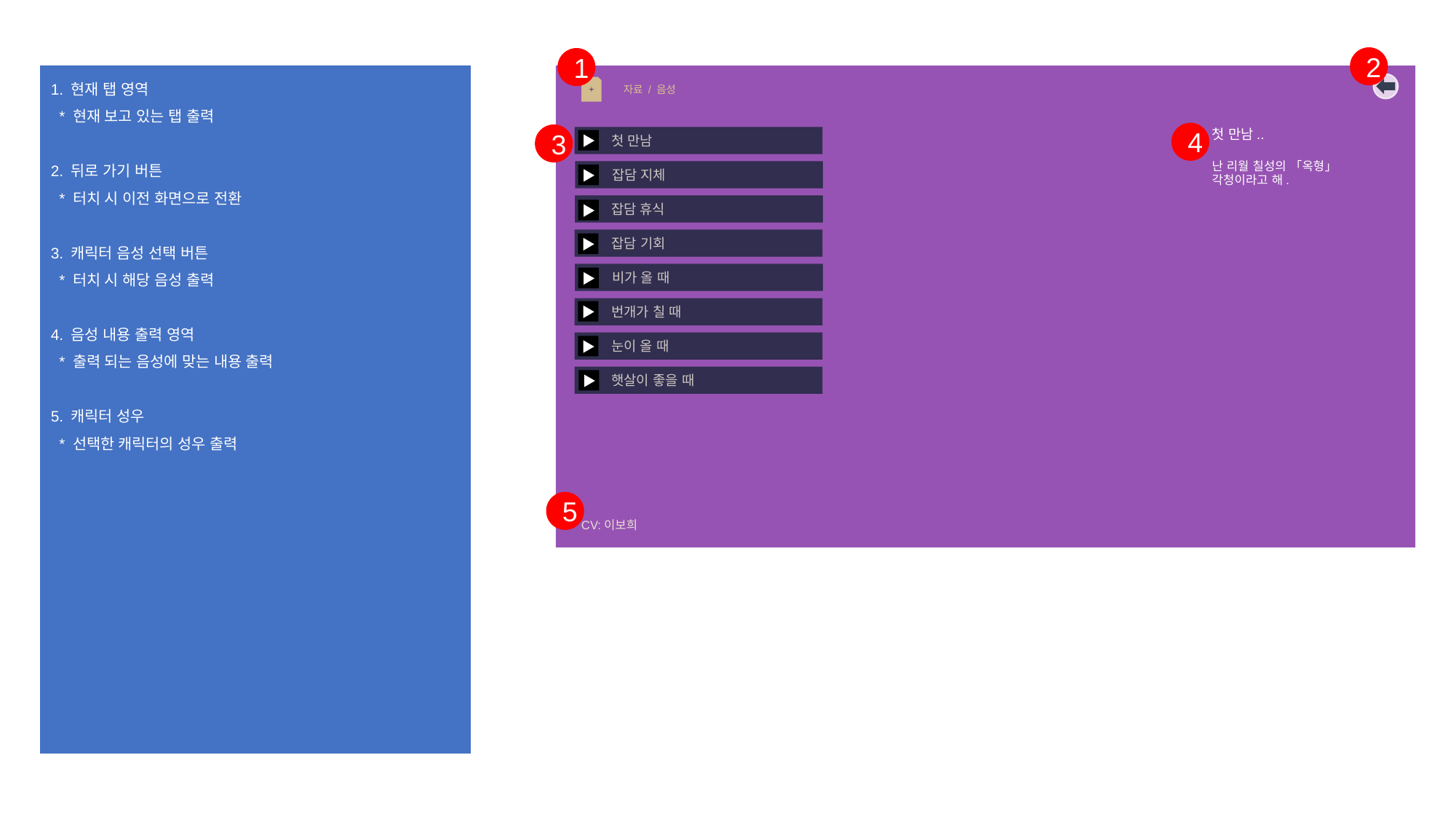

2
1
1. 현재 탭 영역
  * 현재 보고 있는 탭 출력

2. 뒤로 가기 버튼
  * 터치 시 이전 화면으로 전환

3. 캐릭터 음성 선택 버튼
  * 터치 시 해당 음성 출력

4. 음성 내용 출력 영역
  * 출력 되는 음성에 맞는 내용 출력

5. 캐릭터 성우
  * 선택한 캐릭터의 성우 출력

자료 / 음성

첫 만남..

난 리월 칠성의 「옥형」 각청이라고 해.

4
3
      첫 만남

      잡담 지체

      잡담 휴식

      잡담 기회

      비가 올 때

      번개가 칠 때

      눈이 올 때

      햇살이 좋을 때

5
CV:이보희